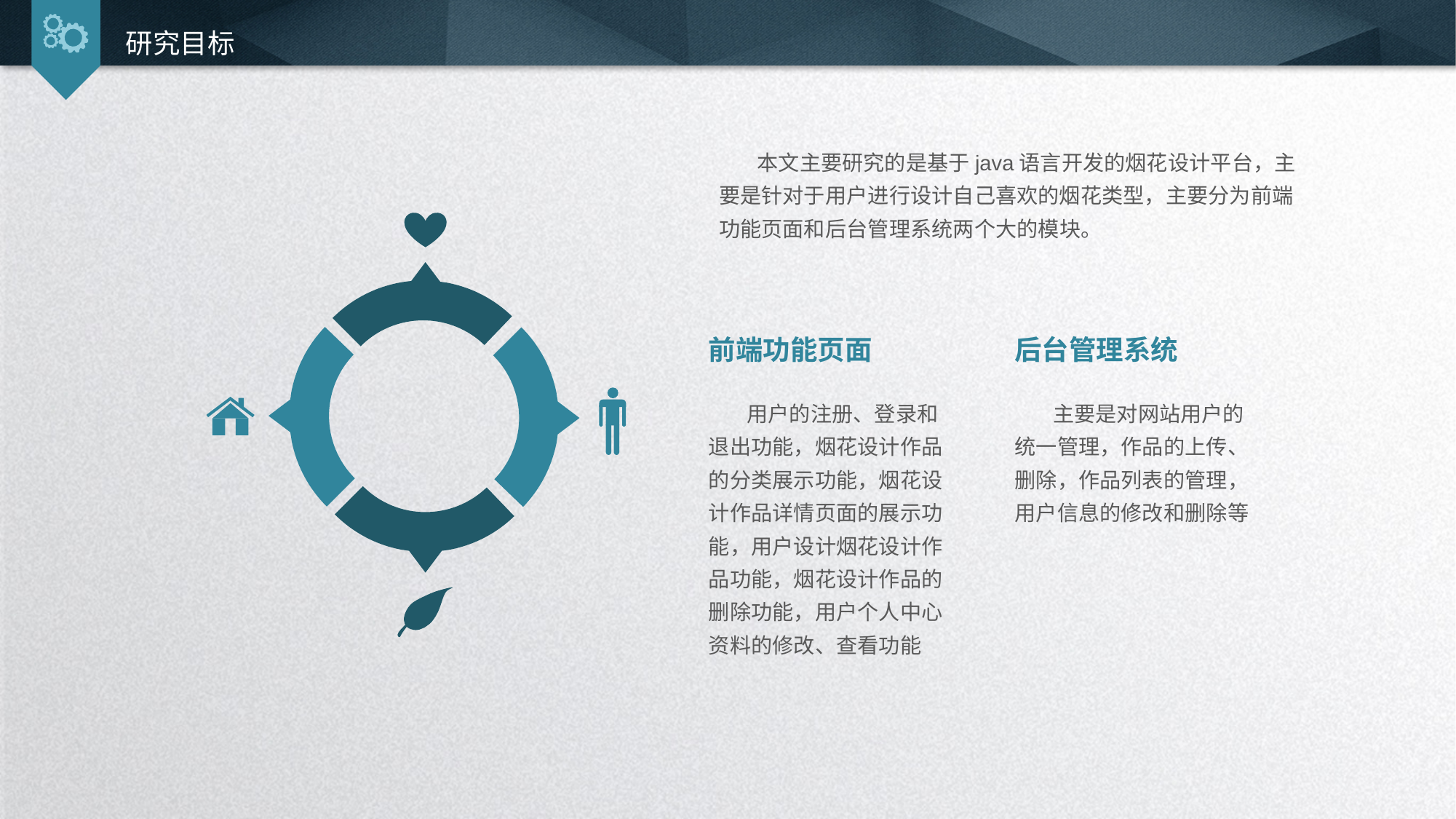

研究目标
       本文主要研究的是基于java语言开发的烟花设计平台，主要是针对于用户进行设计自己喜欢的烟花类型，主要分为前端功能页面和后台管理系统两个大的模块。

前端功能页面
后台管理系统

       用户的注册、登录和退出功能，烟花设计作品的分类展示功能，烟花设计作品详情页面的展示功能，用户设计烟花设计作品功能，烟花设计作品的删除功能，用户个人中心资料的修改、查看功能
       主要是对网站用户的统一管理，作品的上传、删除，作品列表的管理，用户信息的修改和删除等

延时符